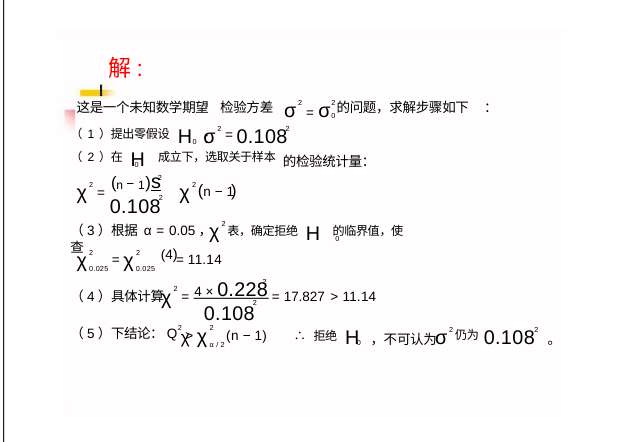

解:
σ
= σ
2
2
0
这是一个未知数学期望 检验方差
的问题，求解步骤如下
：
σ
2
2
0.108
（1）提出零假设 H ：
=
0
（2）在 H 成立下，选取关于样本 的检验统计量：
0
(n − 1)s
0.108
2
χ
χ

2
2
(n − 1
)
=
2
χ
2
表，确定拒绝 H 的临界值，使
（3）根据 α = 0.05，查
0
χ
χ
2
2
(4)

=
= 11.14
0.025
0.025
2
4 × 0.228
0.108
χ
2
=
= 17.827 > 11.14
（4）具体计算
2
（5）下结论：Q χ
χ
2
2
σ
2
2
仍为0.108 。
∴ 拒绝 H ，不可认为
>
(n − 1)
0
α / 2